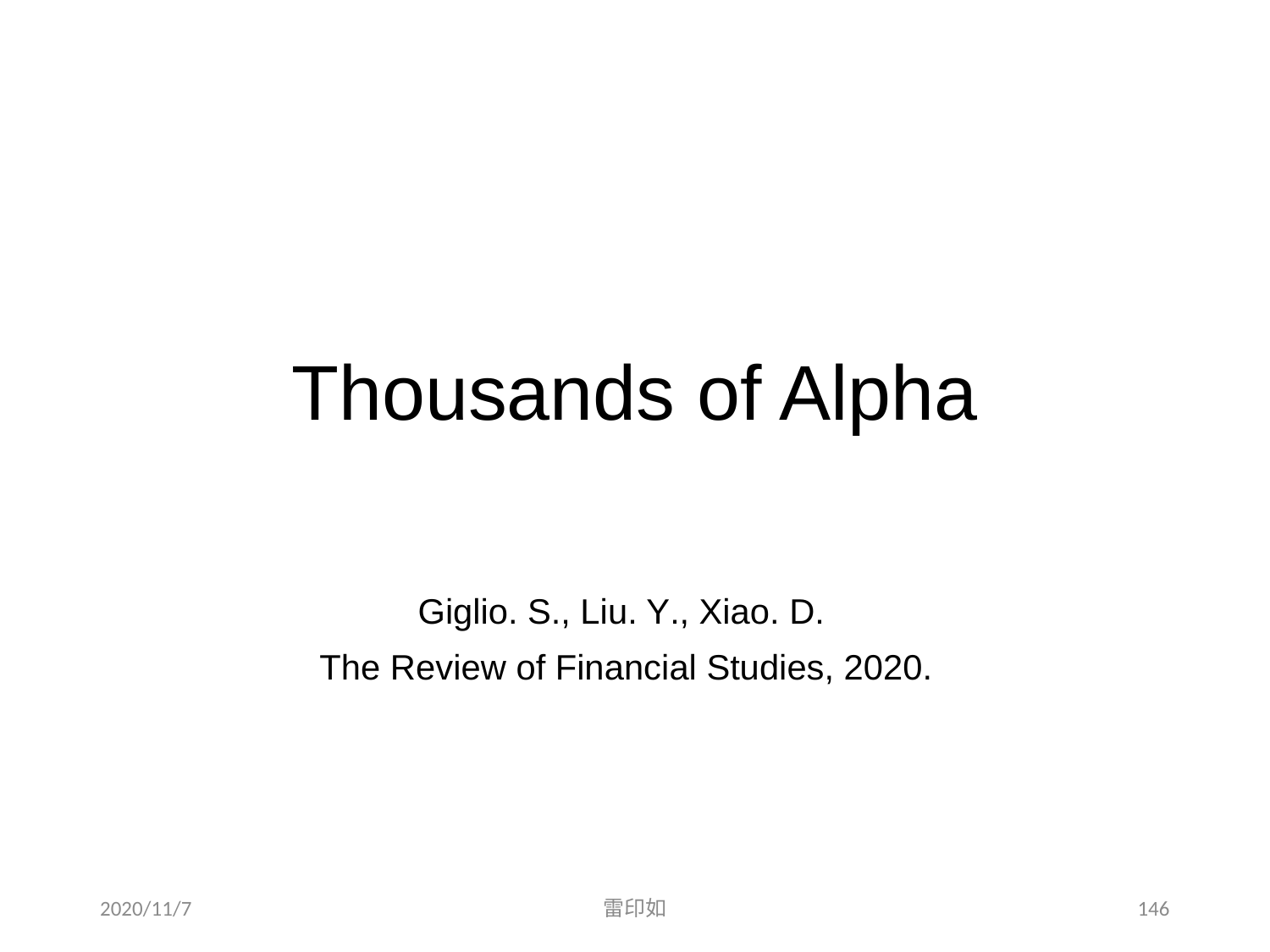

Thousands of Alpha
Giglio. S., Liu. Y., Xiao. D.
The Review of Financial Studies, 2020.
2020/11/7
雷印如
146